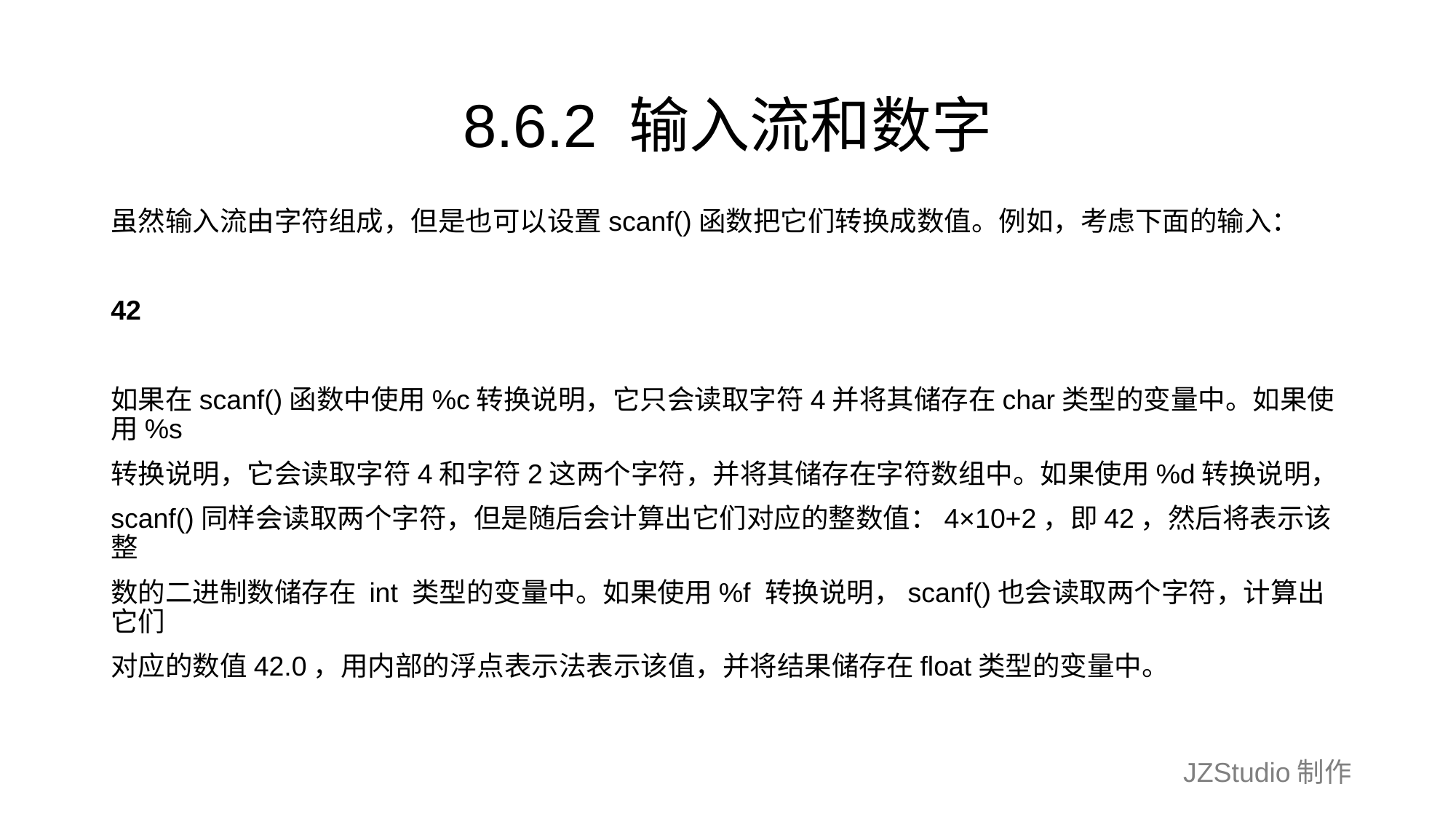

# 8.6.2 输入流和数字
虽然输入流由字符组成，但是也可以设置scanf()函数把它们转换成数值。例如，考虑下面的输入：

42

如果在scanf()函数中使用%c转换说明，它只会读取字符4并将其储存在char类型的变量中。如果使用%s
转换说明，它会读取字符4和字符2这两个字符，并将其储存在字符数组中。如果使用%d转换说明，
scanf()同样会读取两个字符，但是随后会计算出它们对应的整数值：4×10+2，即42，然后将表示该整
数的二进制数储存在 int 类型的变量中。如果使用%f 转换说明，scanf()也会读取两个字符，计算出它们
对应的数值42.0，用内部的浮点表示法表示该值，并将结果储存在float类型的变量中。